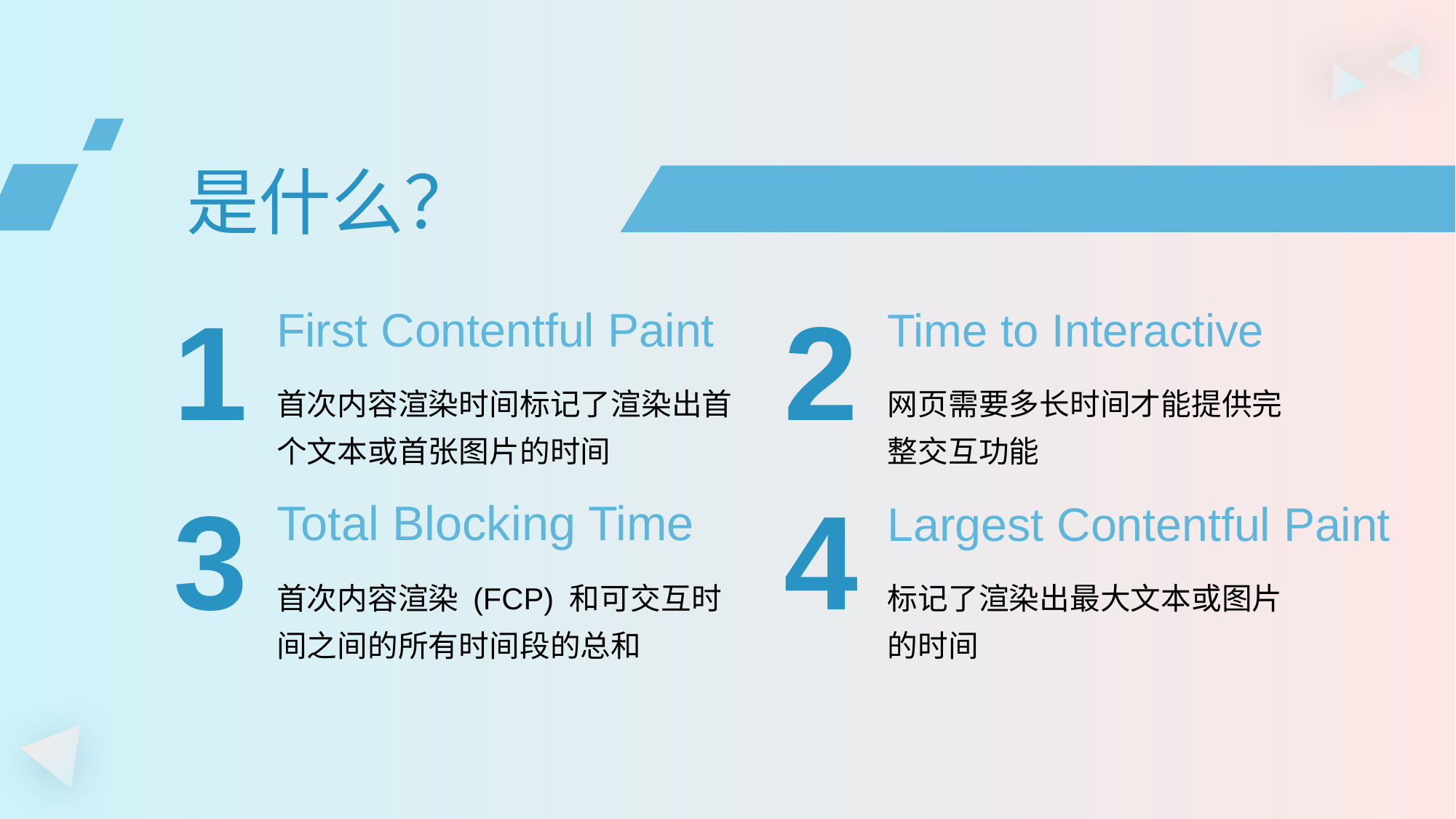

是什么？

1
2
Time to Interactive
First Contentful Paint
首次内容渲染时间标记了渲染出首个文本或首张图片的时间
网页需要多长时间才能提供完整交互功能
3
4
Largest Contentful Paint
Total Blocking Time
首次内容渲染 (FCP) 和可交互时间之间的所有时间段的总和
标记了渲染出最大文本或图片的时间